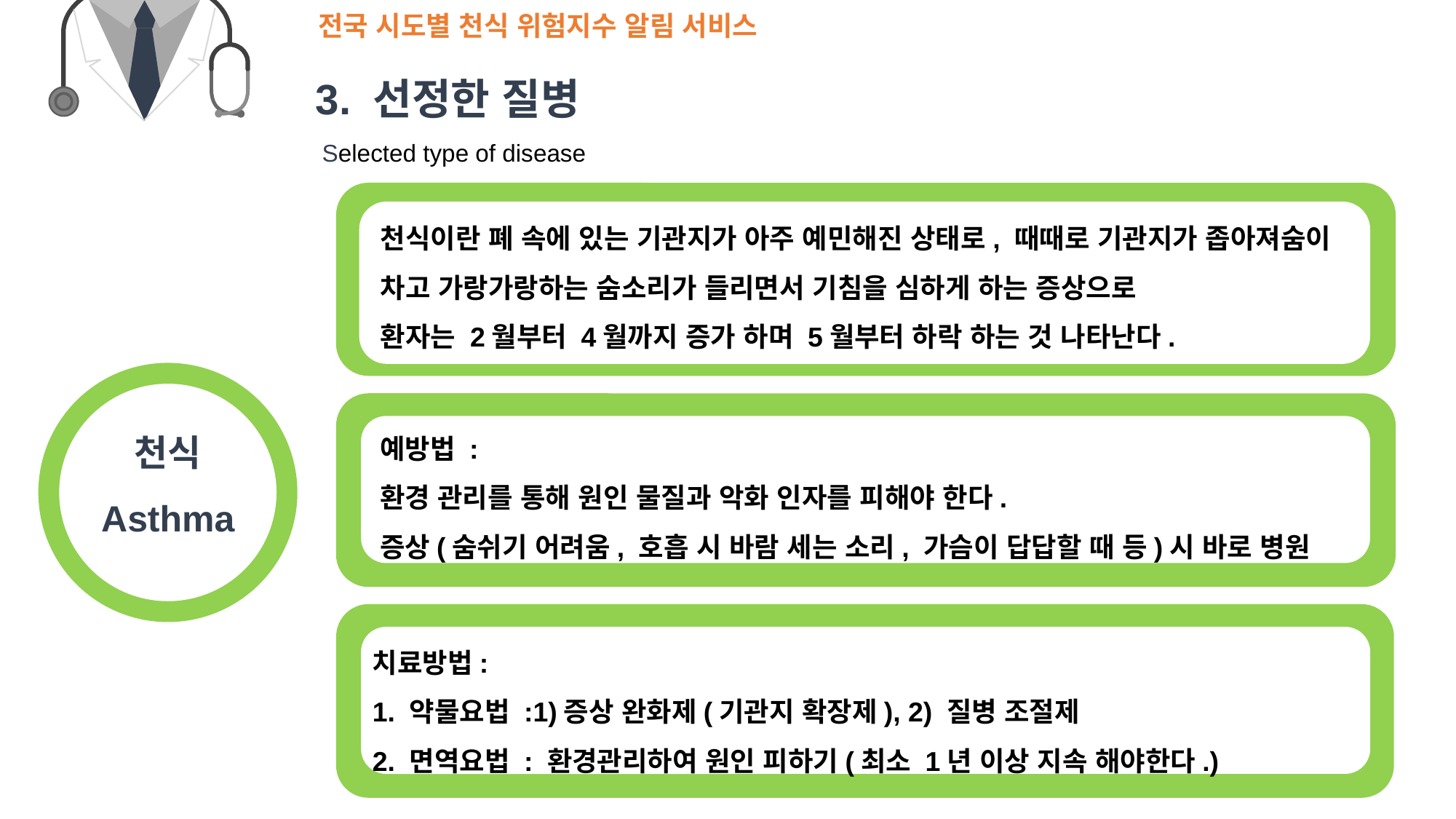

50%
CONTENTS A
전국 시도별 천식 위험지수 알림 서비스
3. 선정한 질병
 Selected type of disease

천식이란 폐 속에 있는 기관지가 아주 예민해진 상태로, 때때로 기관지가 좁아져숨이 차고 가랑가랑하는 숨소리가 들리면서 기침을 심하게 하는 증상으로
환자는 2월부터 4월까지 증가 하며 5월부터 하락 하는 것 나타난다.

천식
Asthma
예방법 :
환경 관리를 통해 원인 물질과 악화 인자를 피해야 한다.
증상(숨쉬기 어려움, 호흡 시 바람 세는 소리, 가슴이 답답할 때 등)시 바로 병원

치료방법:
1. 약물요법 :1)증상 완화제(기관지 확장제), 2) 질병 조절제
2. 면역요법 : 환경관리하여 원인 피하기(최소 1년 이상 지속 해야한다.)